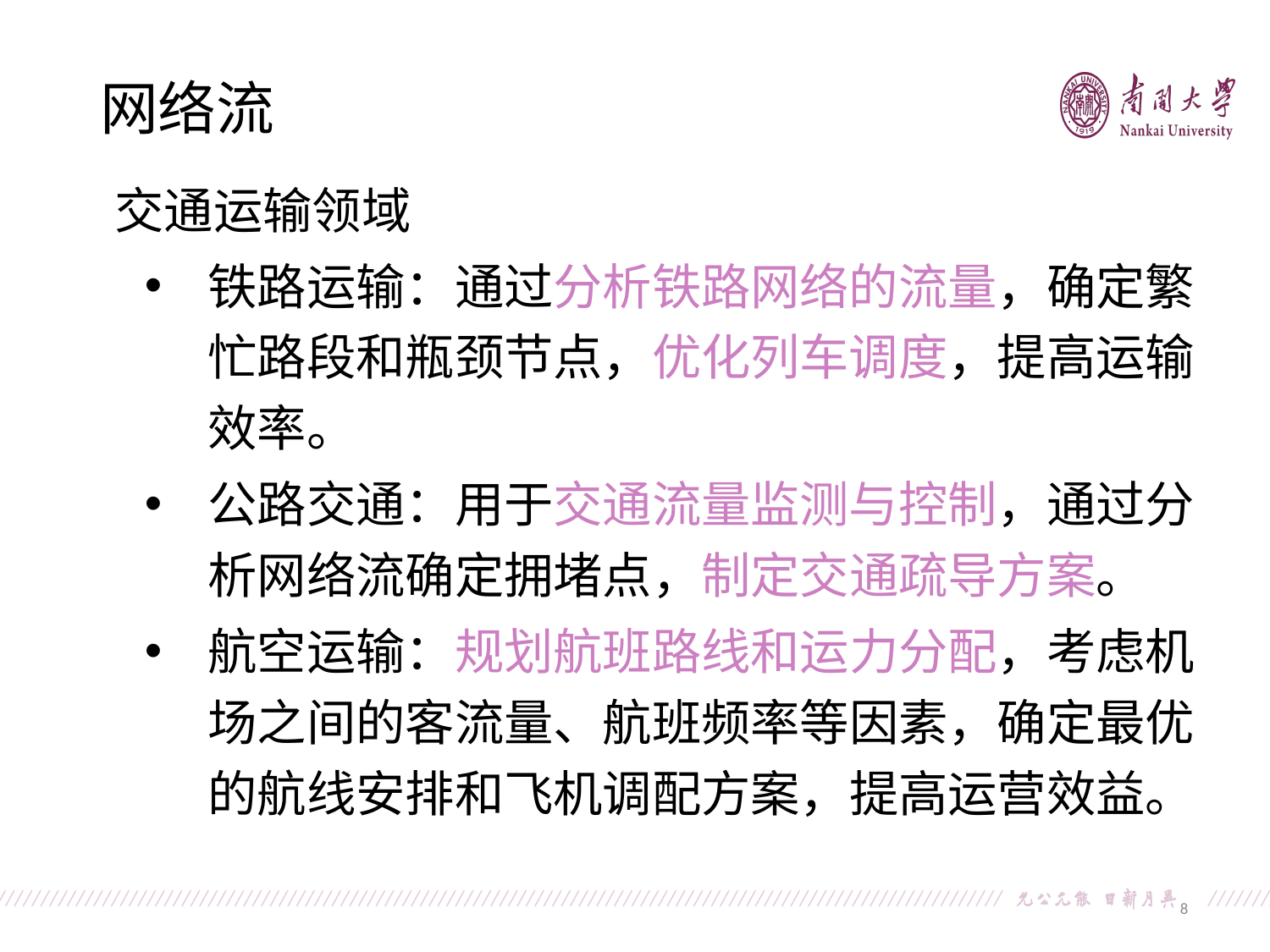

网络流
  交通运输领域
铁路运输：通过分析铁路网络的流量，确定繁忙路段和瓶颈节点，优化列车调度，提高运输效率。
公路交通：用于交通流量监测与控制，通过分析网络流确定拥堵点，制定交通疏导方案。
航空运输：规划航班路线和运力分配，考虑机场之间的客流量、航班频率等因素，确定最优的航线安排和飞机调配方案，提高运营效益。
8